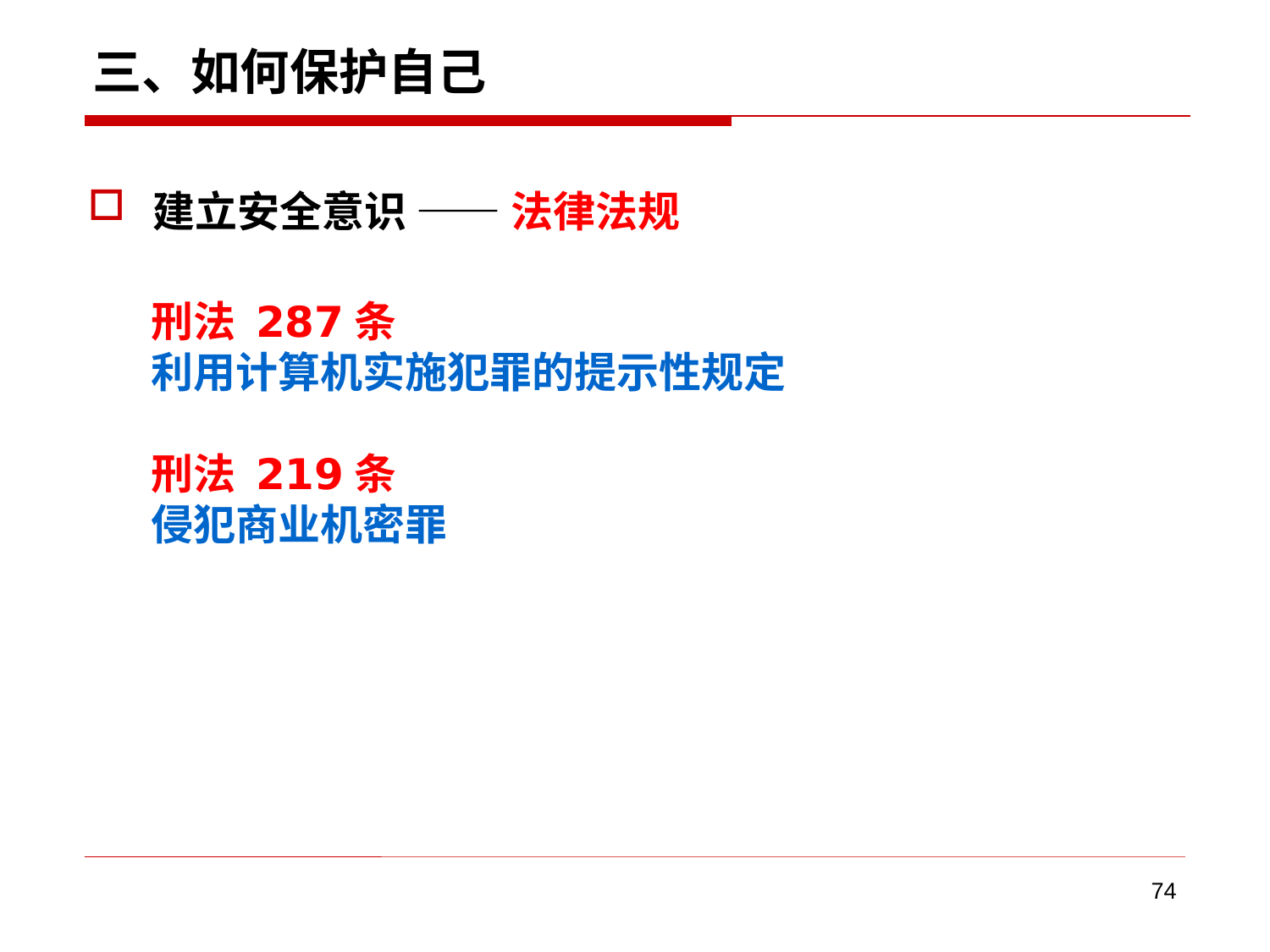

# 三、如何保护自己
建立安全意识 —— 法律法规
刑法 287条
利用计算机实施犯罪的提示性规定

刑法 219条
侵犯商业机密罪